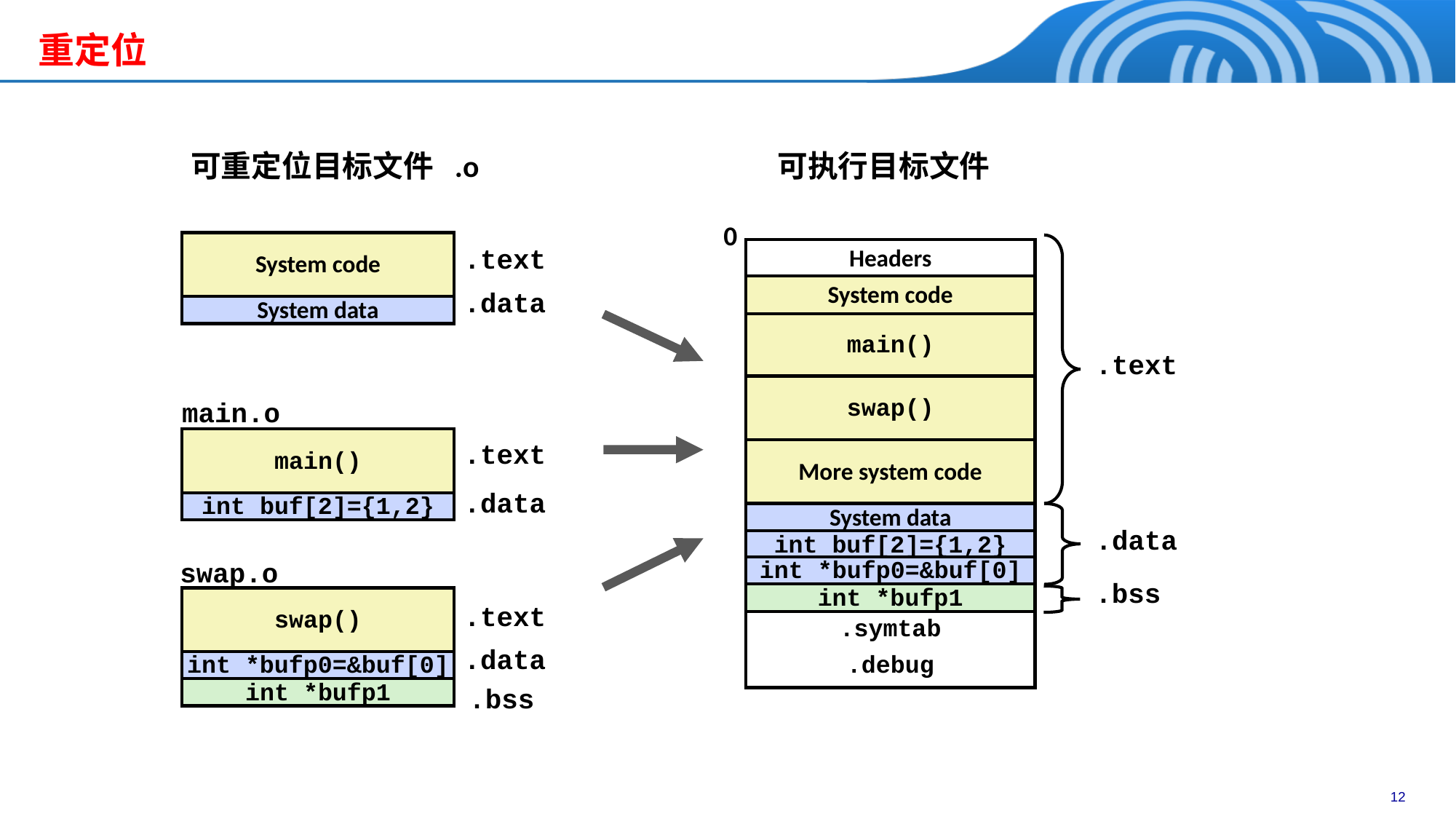

重定位
 可重定位目标文件  .o
 可执行目标文件
0
System code

.text
Headers
System code
.data
System data
main()

.text
swap()
main.o
main()
.text
More system code

.data
int buf[2]={1,2}
System data

.data
int buf[2]={1,2}

swap.o
int *bufp0=&buf[0]
.bss
int *bufp1

swap()
.text
.symtab
.debug
.data
int *bufp0=&buf[0]
int *bufp1
.bss